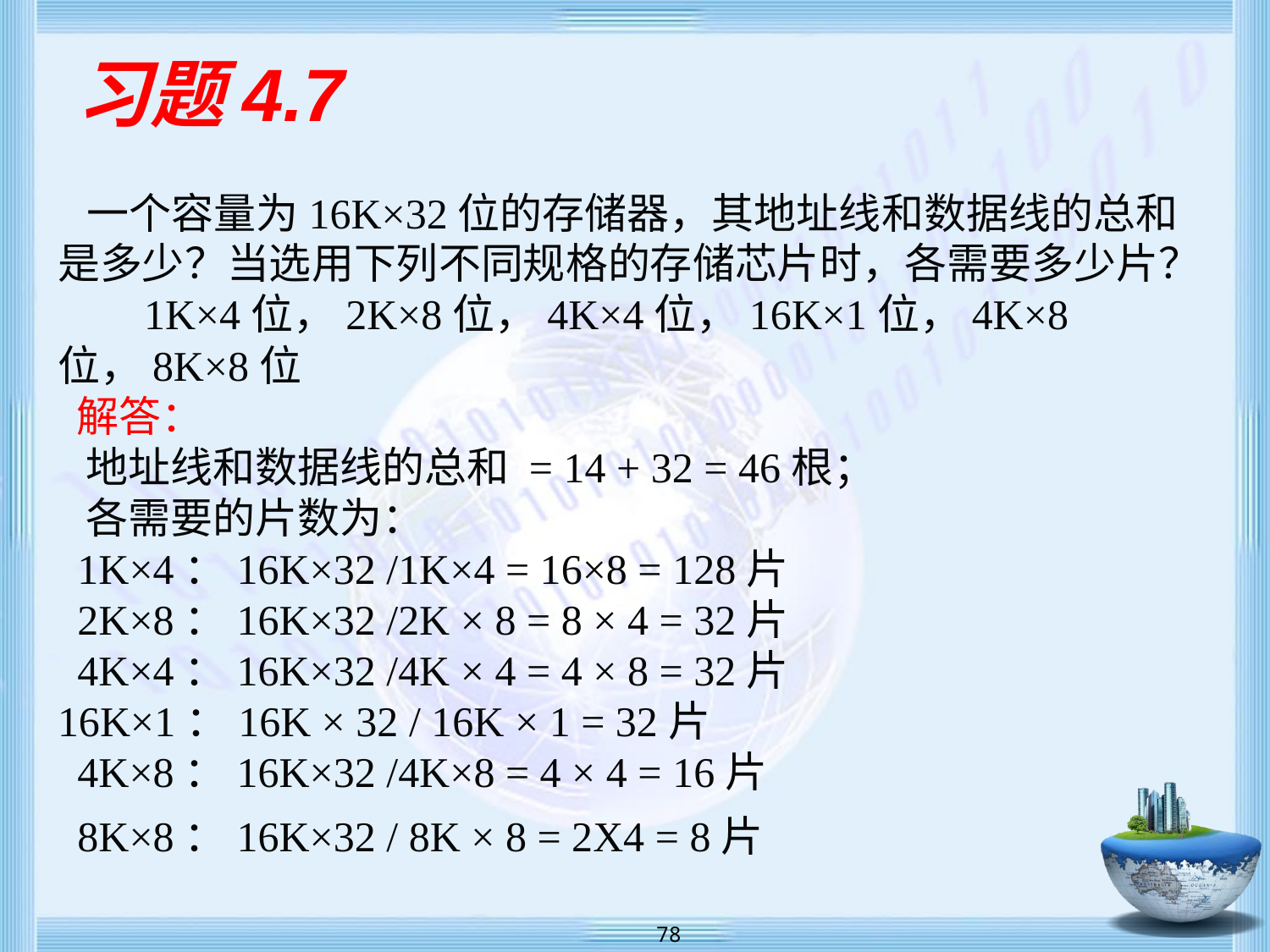

# 习题4.7
  一个容量为16K×32位的存储器，其地址线和数据线的总和是多少？当选用下列不同规格的存储芯片时，各需要多少片？
        1K×4位，2K×8位，4K×4位，16K×1位，4K×8位，8K×8位
  解答：
   地址线和数据线的总和 = 14 + 32 = 46根；
   各需要的片数为：
 1K×4：16K×32 /1K×4 = 16×8 = 128片
 2K×8：16K×32 /2K × 8 = 8 × 4 = 32片
 4K×4：16K×32 /4K × 4 = 4 × 8 = 32片
16K×1：16K × 32 / 16K × 1 = 32片
 4K×8：16K×32 /4K×8 = 4 × 4 = 16片
 8K×8：16K×32 / 8K × 8 = 2X4 = 8片
    78